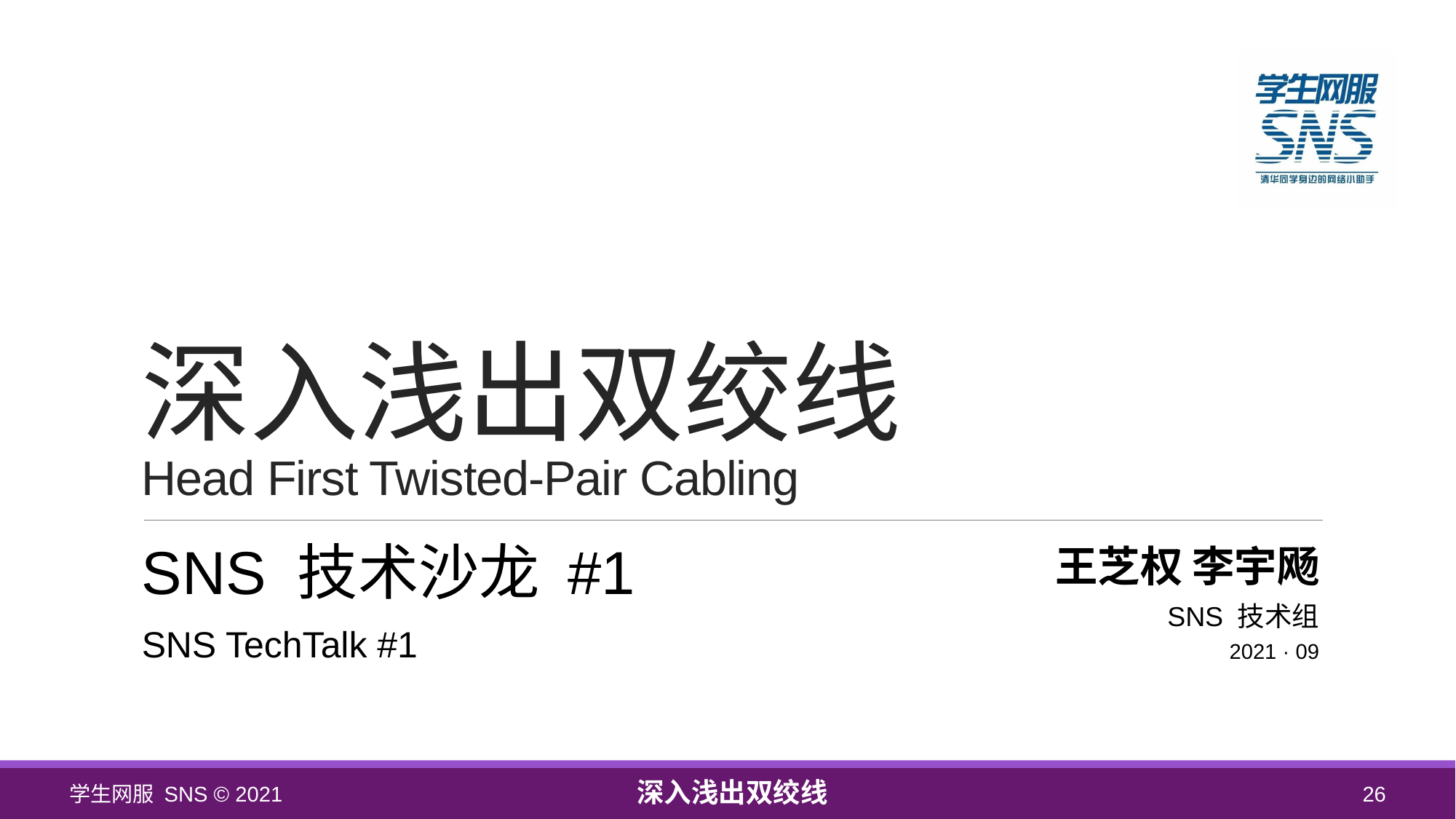

# 深入浅出双绞线 Head First Twisted-Pair Cabling
SNS 技术沙龙 #1
王芝权 李宇飏
SNS 技术组
SNS TechTalk #1
2021 · 09
学生网服 SNS © 2021
深入浅出双绞线
26